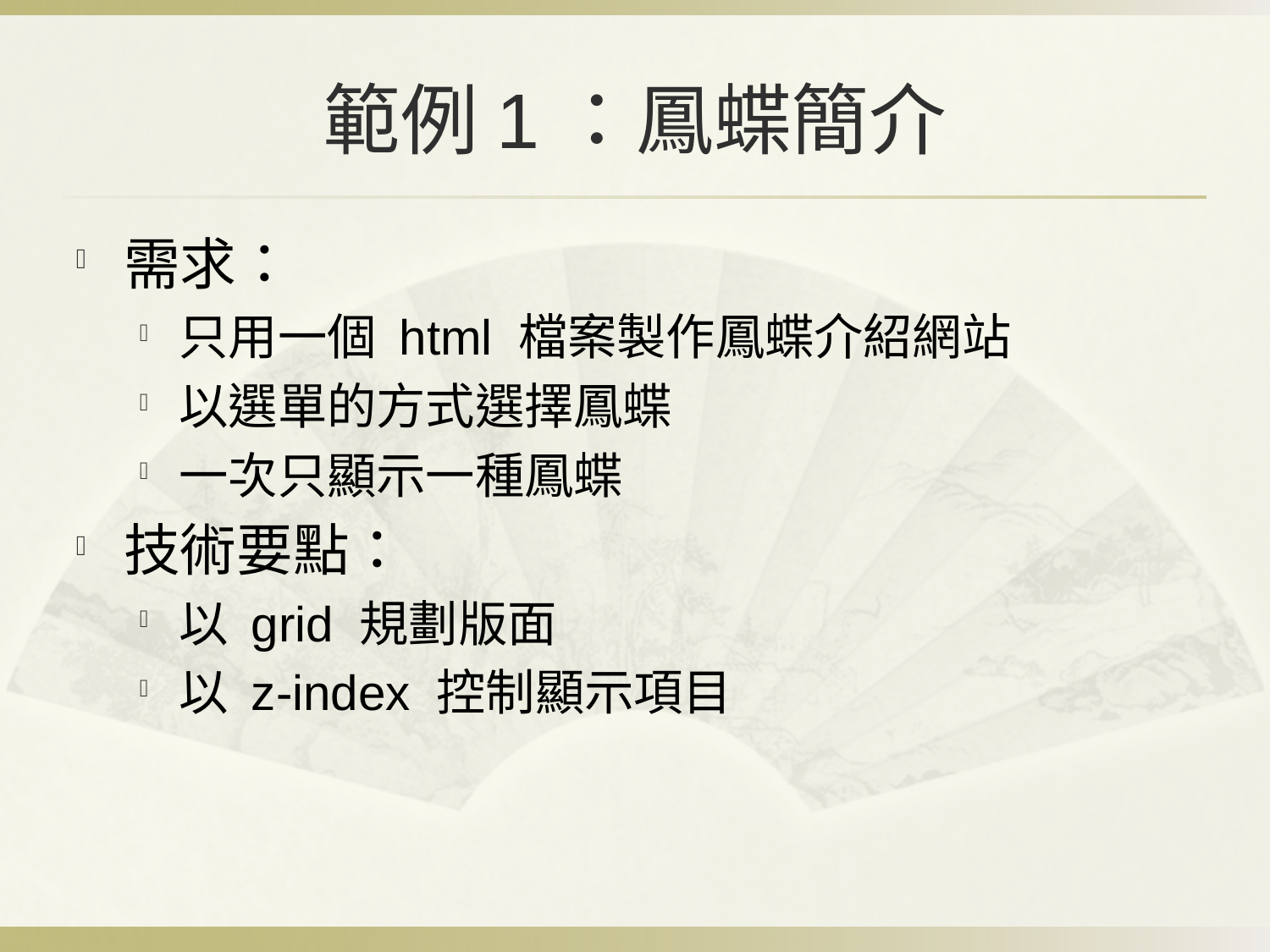

# 範例1：鳳蝶簡介
需求：
只用一個 html 檔案製作鳳蝶介紹網站
以選單的方式選擇鳳蝶
一次只顯示一種鳳蝶
技術要點：
以 grid 規劃版面
以 z-index 控制顯示項目